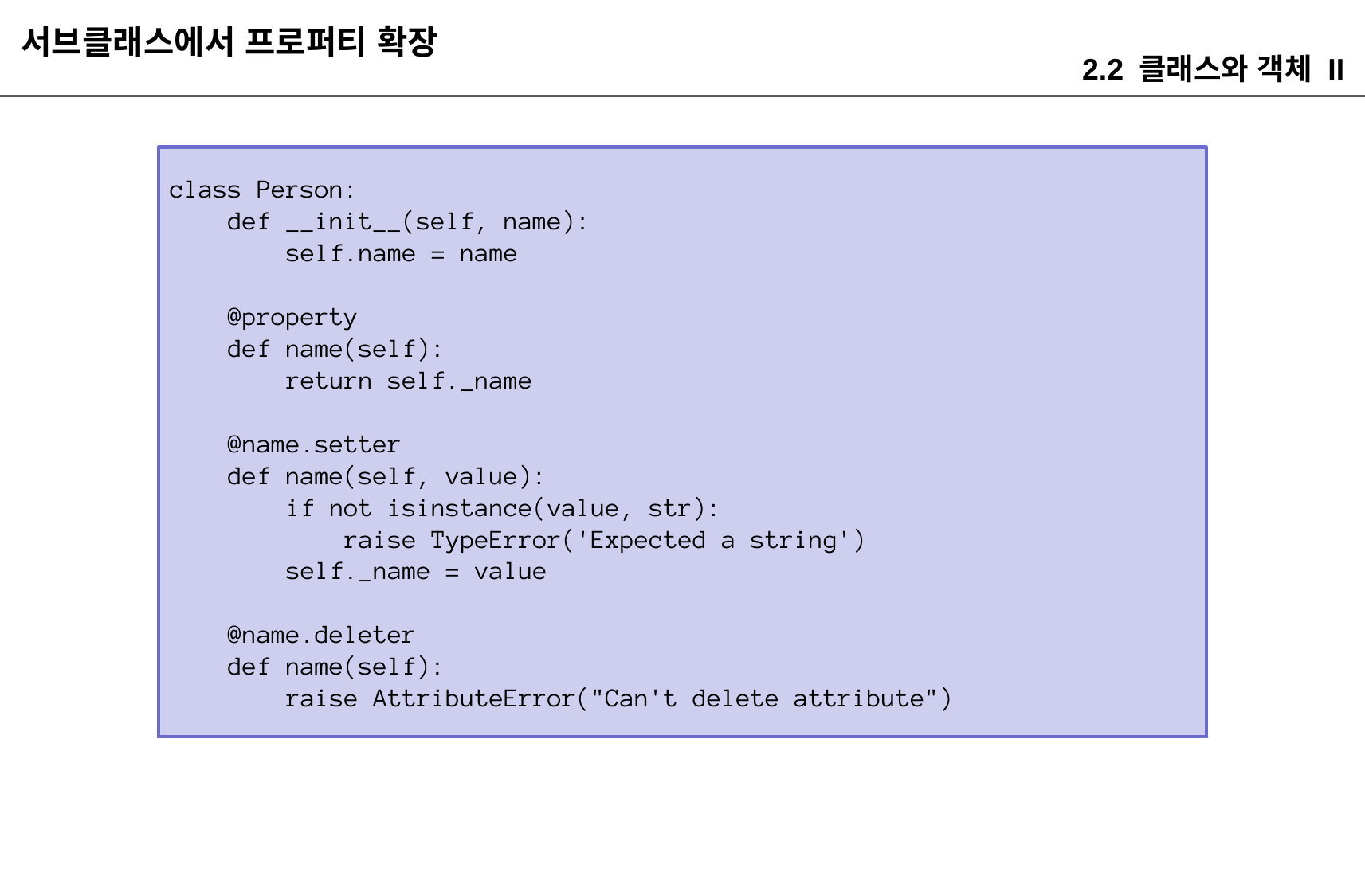

서브클래스에서 프로퍼티 확장
2.2 클래스와 객체 II
class Person:
    def __init__(self, name):
        self.name = name

    @property
    def name(self):
        return self._name

    @name.setter
    def name(self, value):
        if not isinstance(value, str):
            raise TypeError('Expected a string')
        self._name = value

    @name.deleter
    def name(self):
        raise AttributeError("Can't delete attribute")